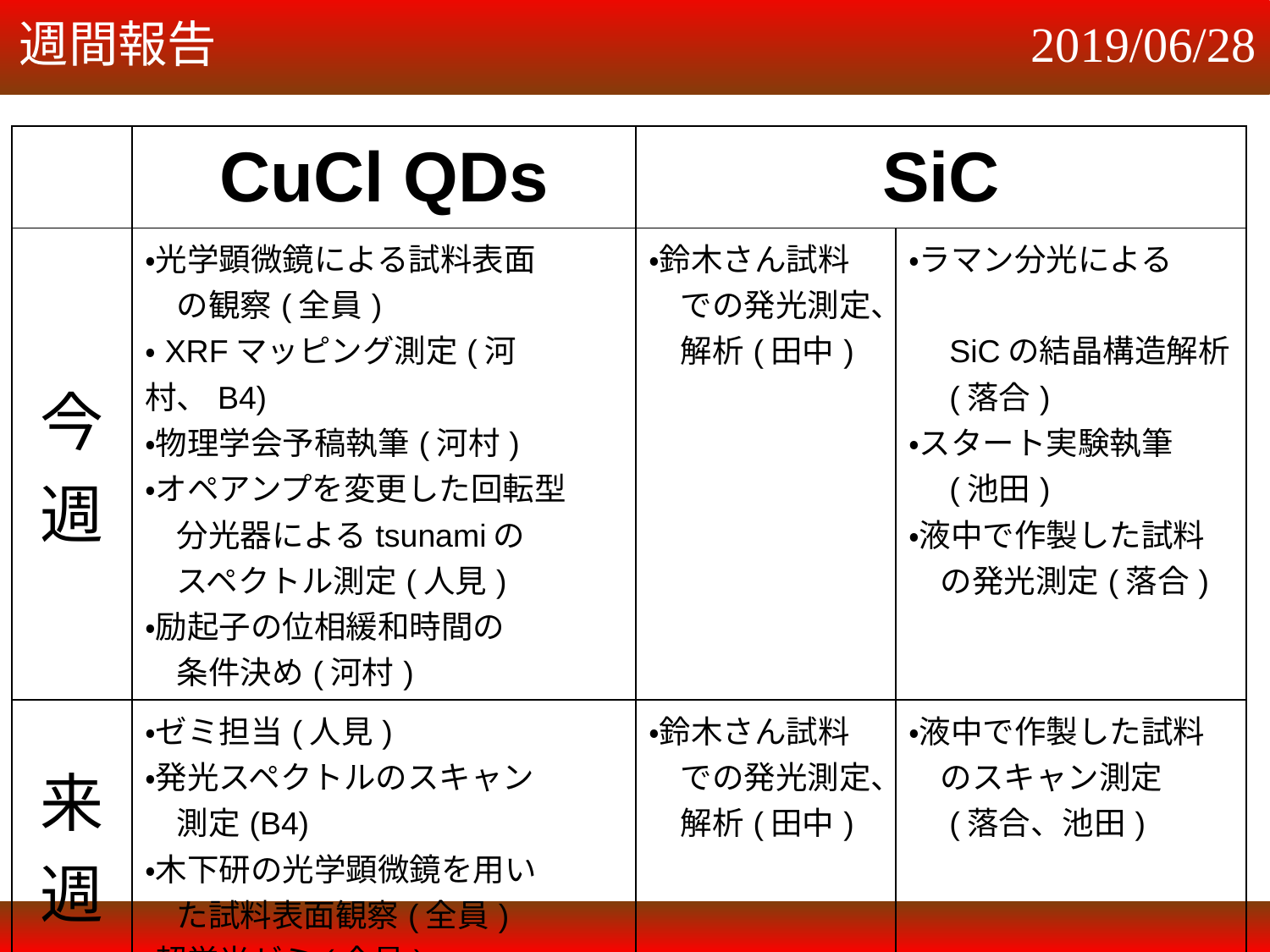

週間報告
2019/06/28
|  | CuCl QDs | SiC |  |
| --- | --- | --- | --- |
| 今週 | ・光学顕微鏡による試料表面 　の観察(全員) ・XRFマッピング測定(河村、B4) ・物理学会予稿執筆(河村) ・オペアンプを変更した回転型 　分光器によるtsunamiの 　スペクトル測定(人見) ・励起子の位相緩和時間の 　条件決め(河村) | ・鈴木さん試料 　での発光測定、 　解析(田中) | ・ラマン分光による　　 　SiCの結晶構造解析 　(落合) ・スタート実験執筆 　(池田) ・液中で作製した試料 　の発光測定(落合) |
| 来週 | ・ゼミ担当(人見) ・発光スペクトルのスキャン 　測定(B4) ・木下研の光学顕微鏡を用い 　た試料表面観察(全員) ・超蛍光ゼミ(全員) | ・鈴木さん試料 　での発光測定、 　解析(田中) | ・液中で作製した試料 　のスキャン測定 　(落合、池田) |